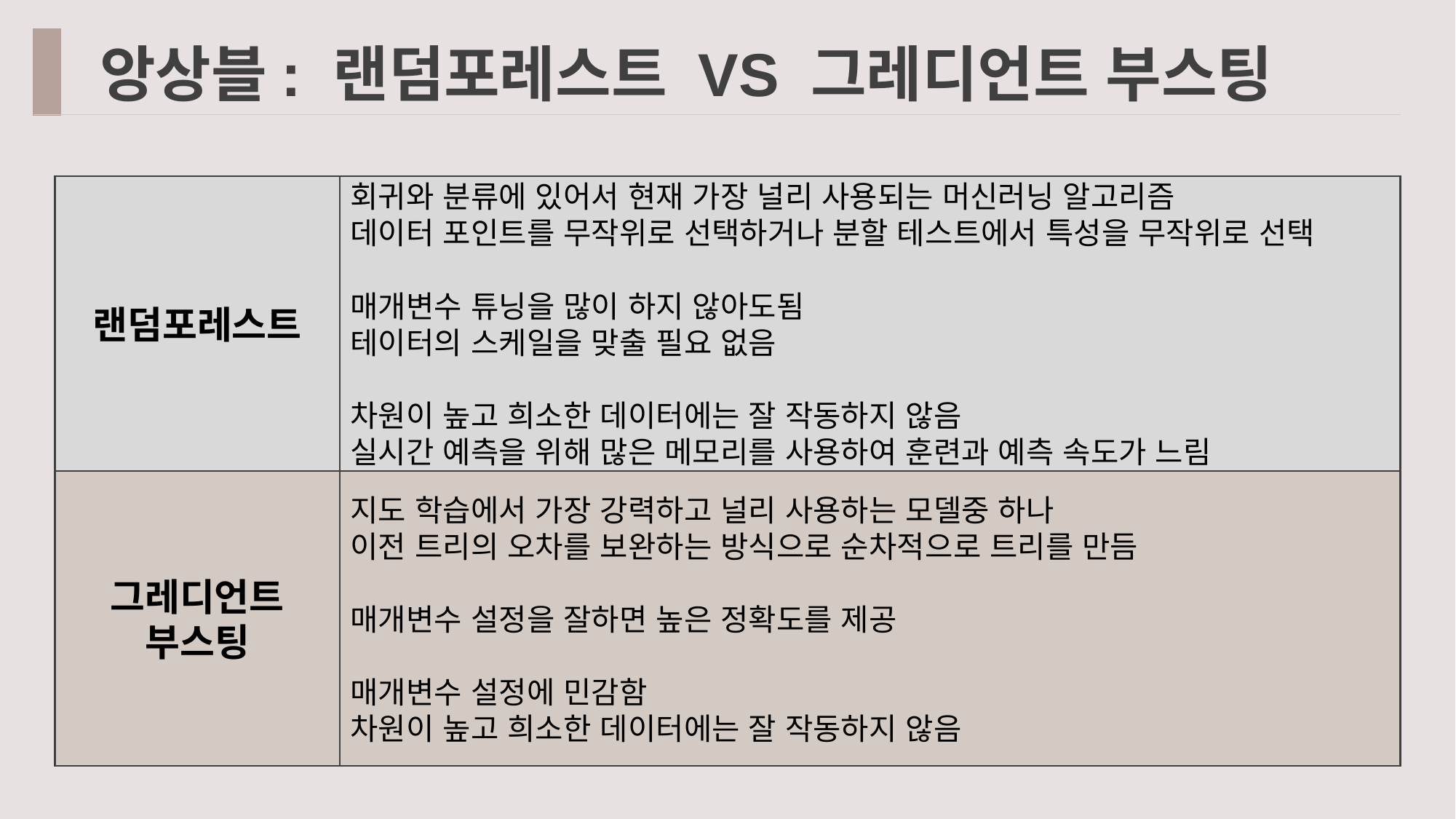

앙상블: 랜덤포레스트 VS 그레디언트 부스팅
랜덤포레스트
회귀와 분류에 있어서 현재 가장 널리 사용되는 머신러닝 알고리즘
데이터 포인트를 무작위로 선택하거나 분할 테스트에서 특성을 무작위로 선택

매개변수 튜닝을 많이 하지 않아도됨
테이터의 스케일을 맞출 필요 없음

차원이 높고 희소한 데이터에는 잘 작동하지 않음
실시간 예측을 위해 많은 메모리를 사용하여 훈련과 예측 속도가 느림
그레디언트 부스팅
지도 학습에서 가장 강력하고 널리 사용하는 모델중 하나
이전 트리의 오차를 보완하는 방식으로 순차적으로 트리를 만듬

매개변수 설정을 잘하면 높은 정확도를 제공

매개변수 설정에 민감함
차원이 높고 희소한 데이터에는 잘 작동하지 않음